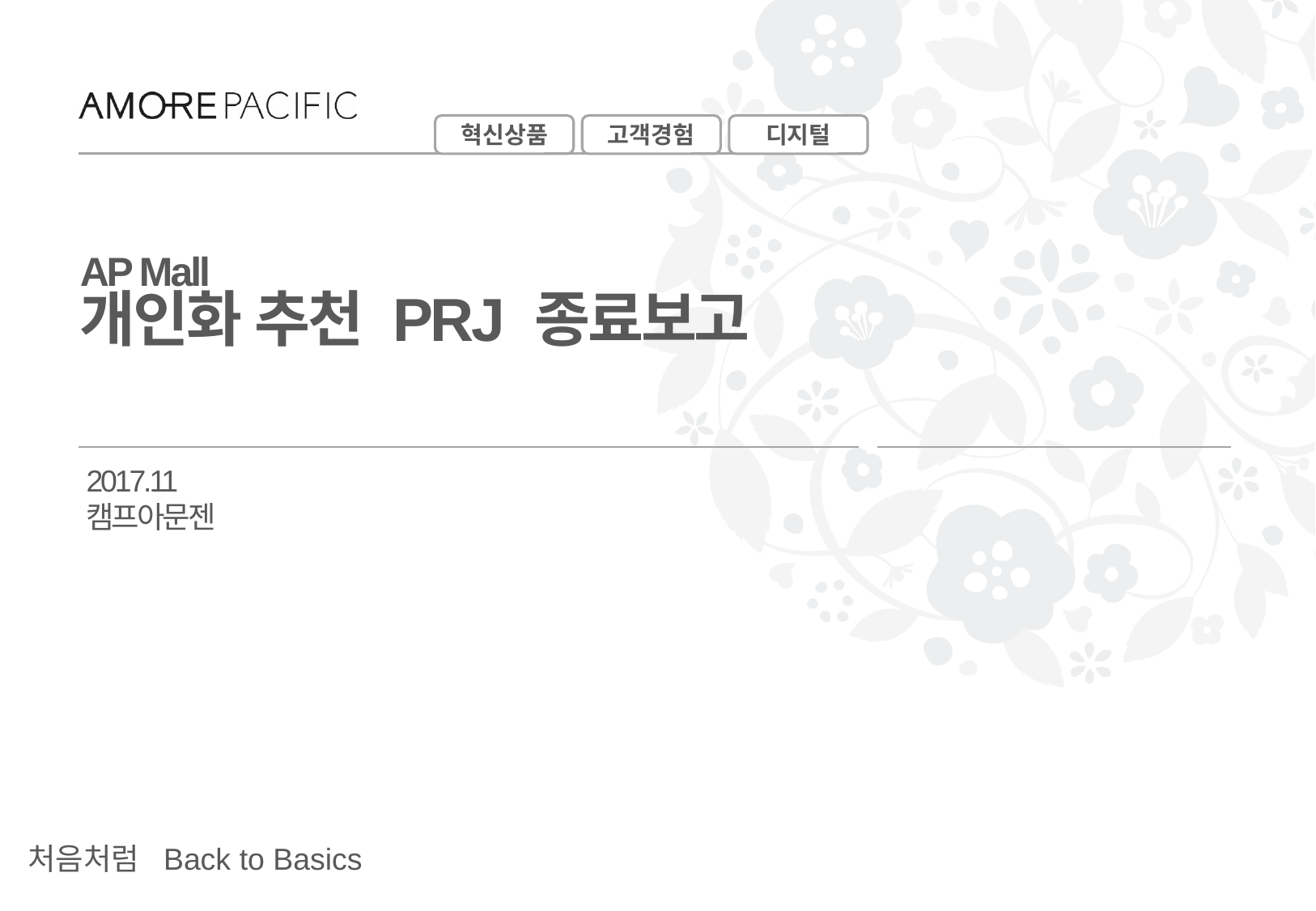

AP Mall
개인화 추천 PRJ 종료보고
2017.11
캠프아문젠